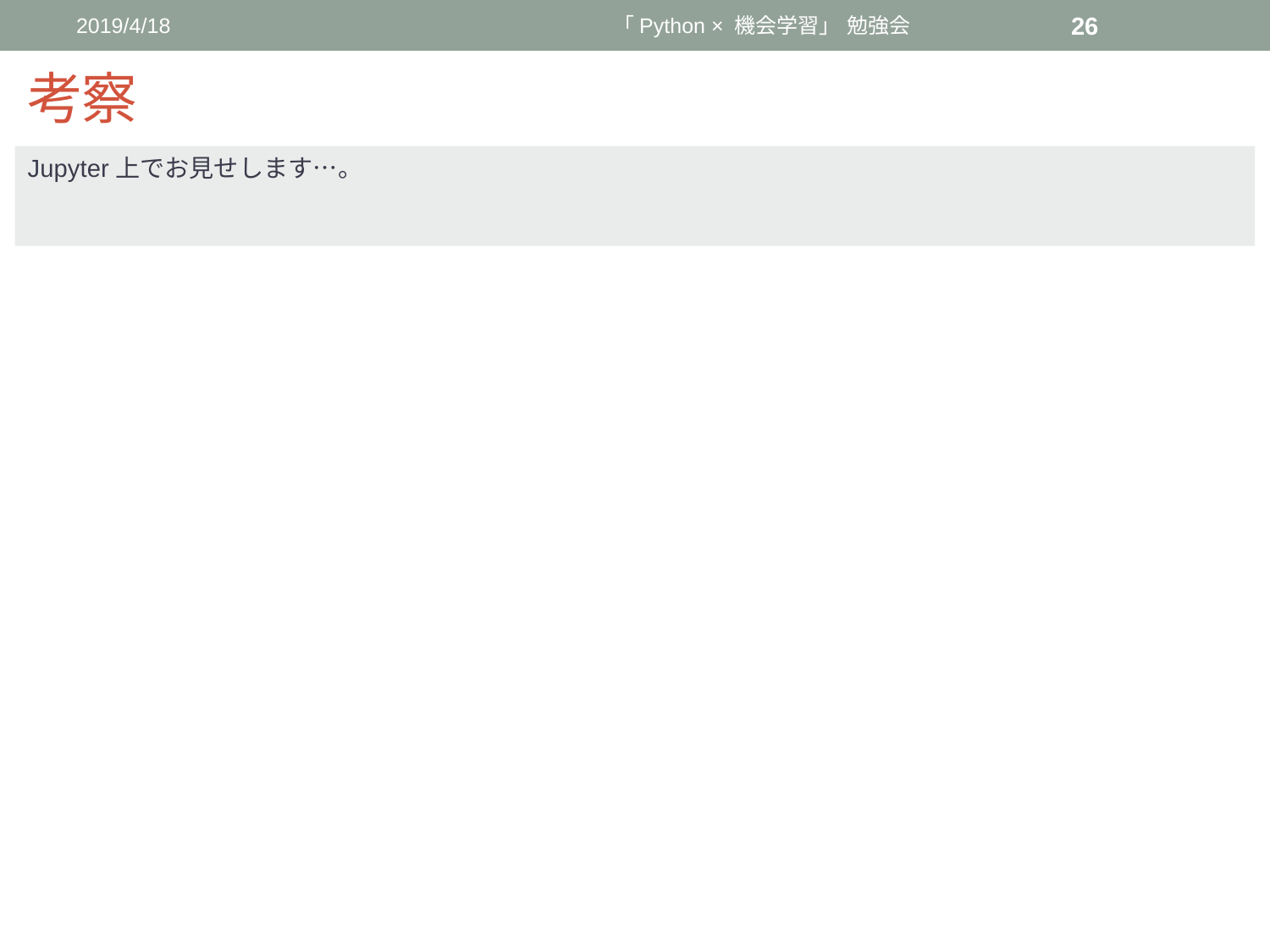

2019/4/18
「Python × 機会学習」 勉強会
26
# 考察
Jupyter上でお見せします…。